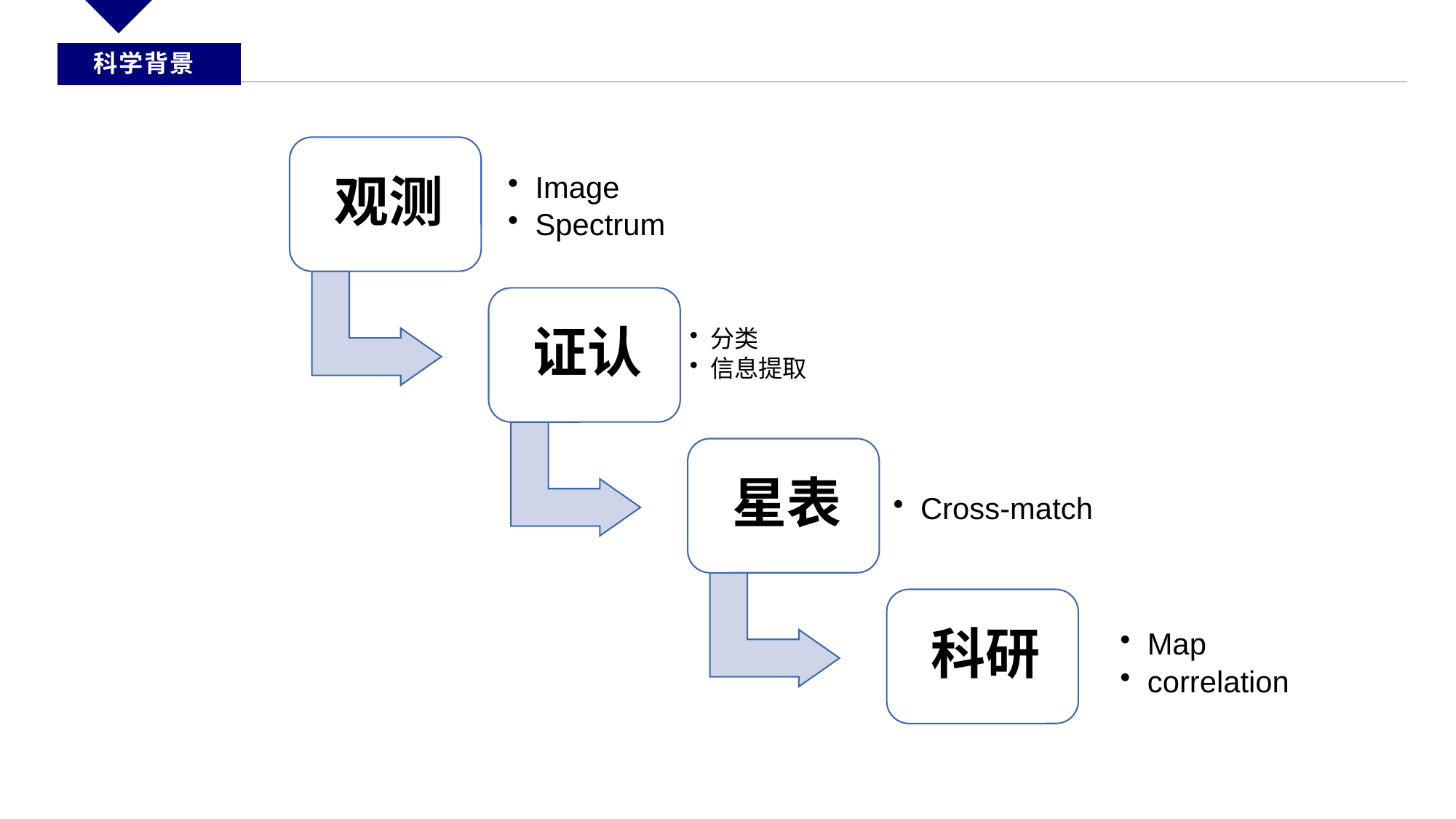

科学背景

观测
Image
Spectrum
证认
分类
信息提取
星表
Cross-match
科研
Map
correlation